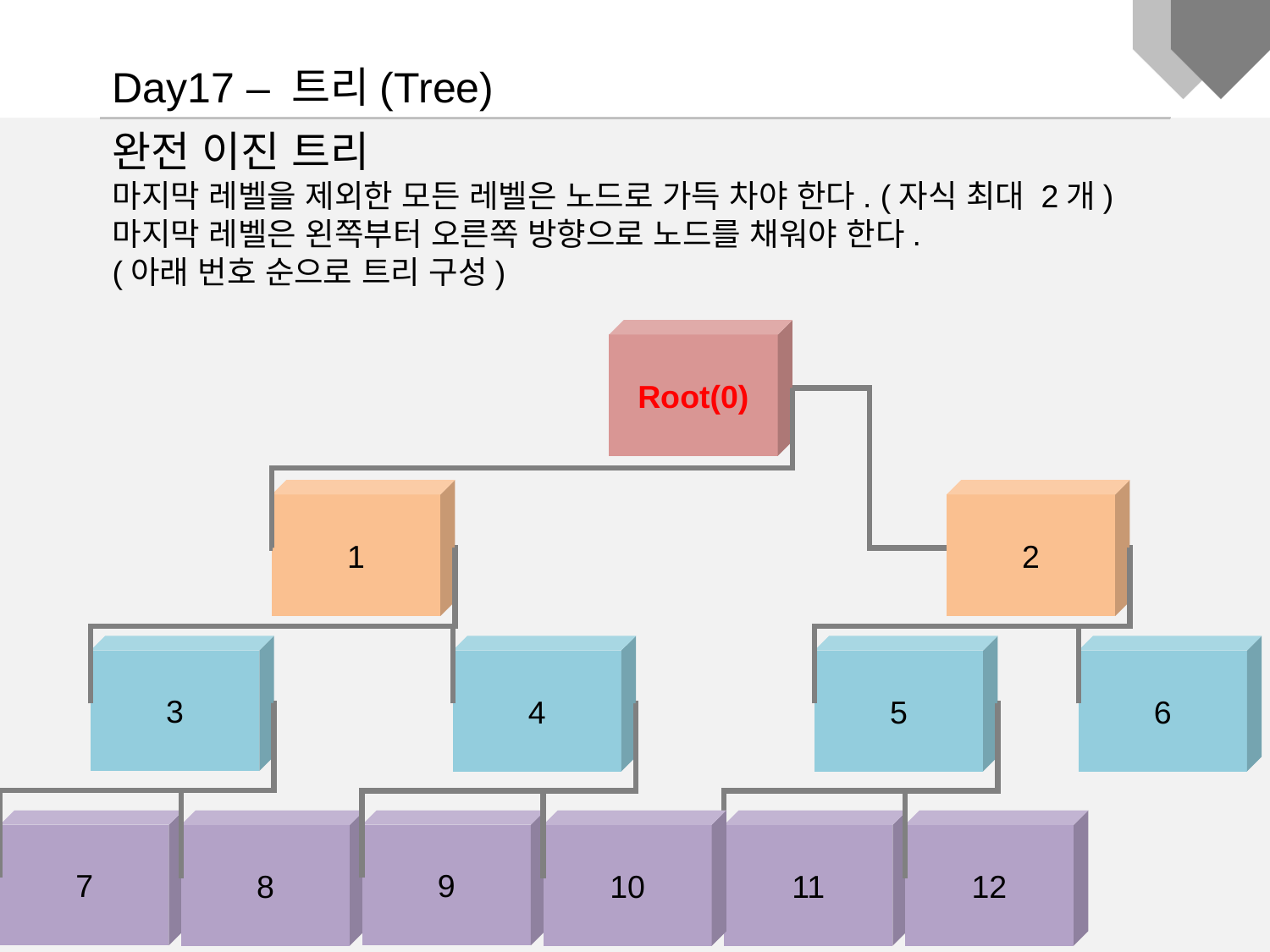

Day17 – 트리(Tree)
완전 이진 트리
마지막 레벨을 제외한 모든 레벨은 노드로 가득 차야 한다. (자식 최대 2개)
마지막 레벨은 왼쪽부터 오른쪽 방향으로 노드를 채워야 한다.
(아래 번호 순으로 트리 구성)
Root(0)
1
2
4
5
6
3
8
10
11
12
7
9